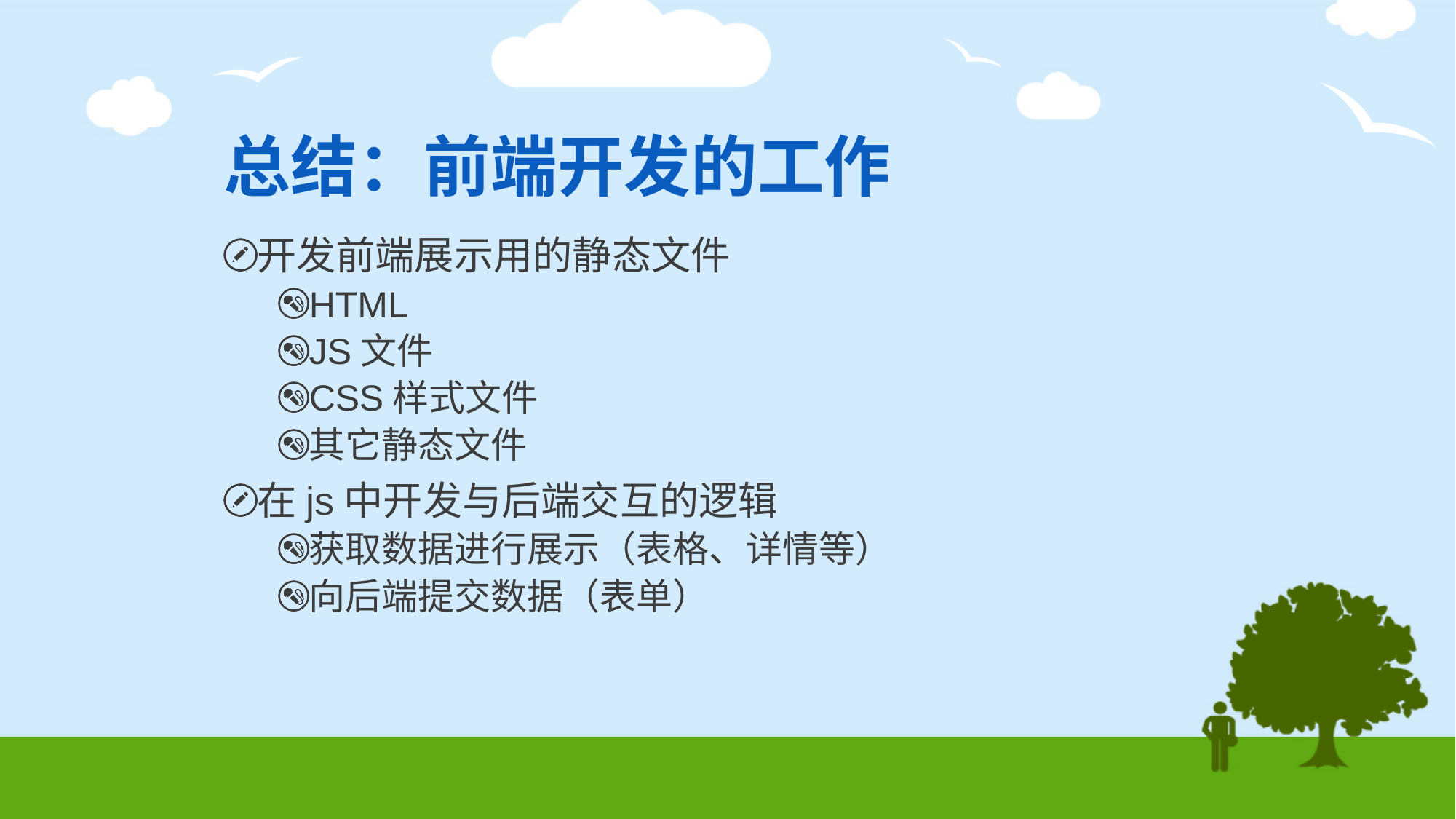

# 总结：前端开发的工作
开发前端展示用的静态文件
HTML
JS文件
CSS样式文件
其它静态文件
在js中开发与后端交互的逻辑
获取数据进行展示（表格、详情等）
向后端提交数据（表单）